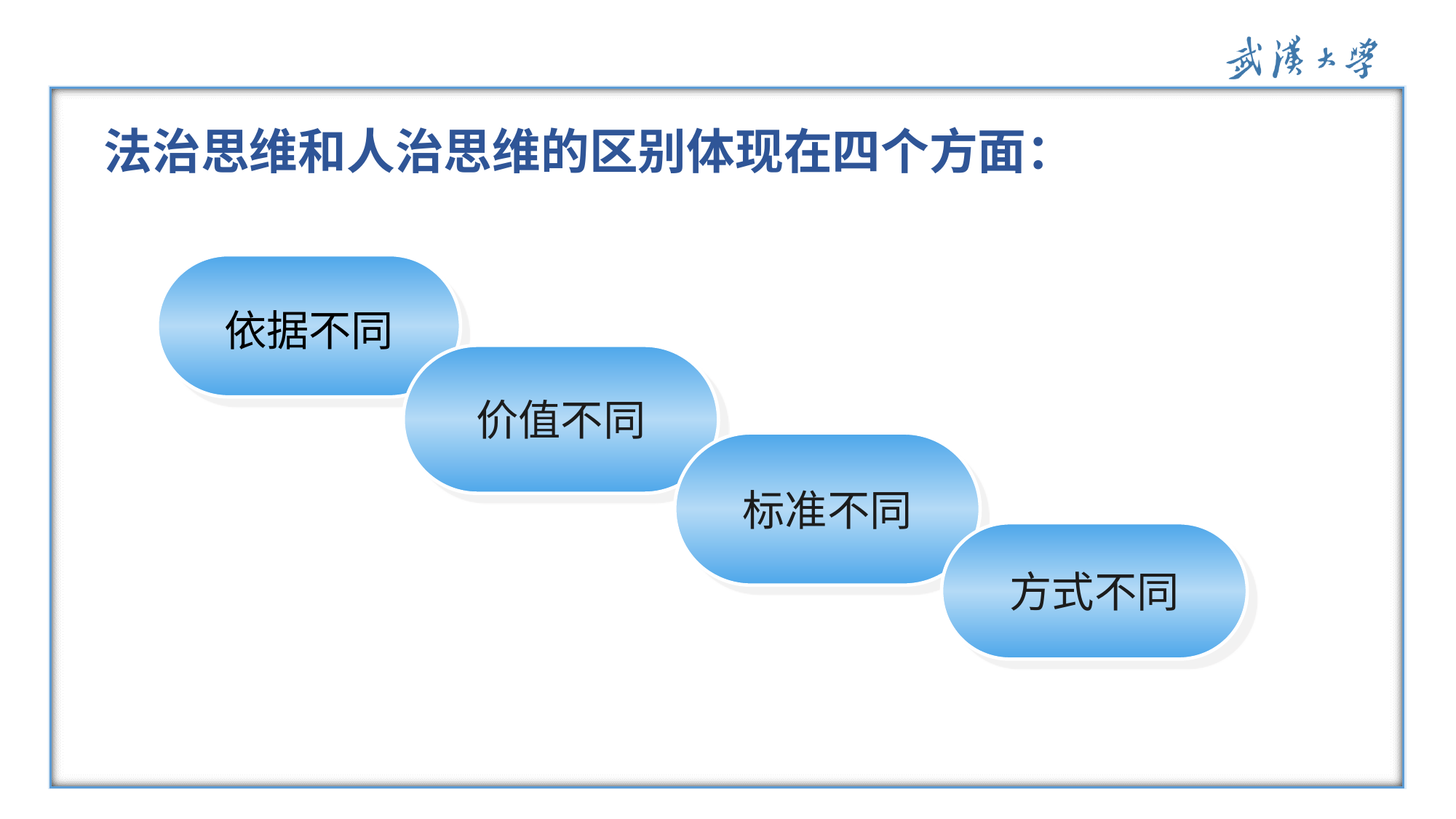

# 法治思维和人治思维的区别体现在四个方面：

依据不同

价值不同

标准不同

方式不同